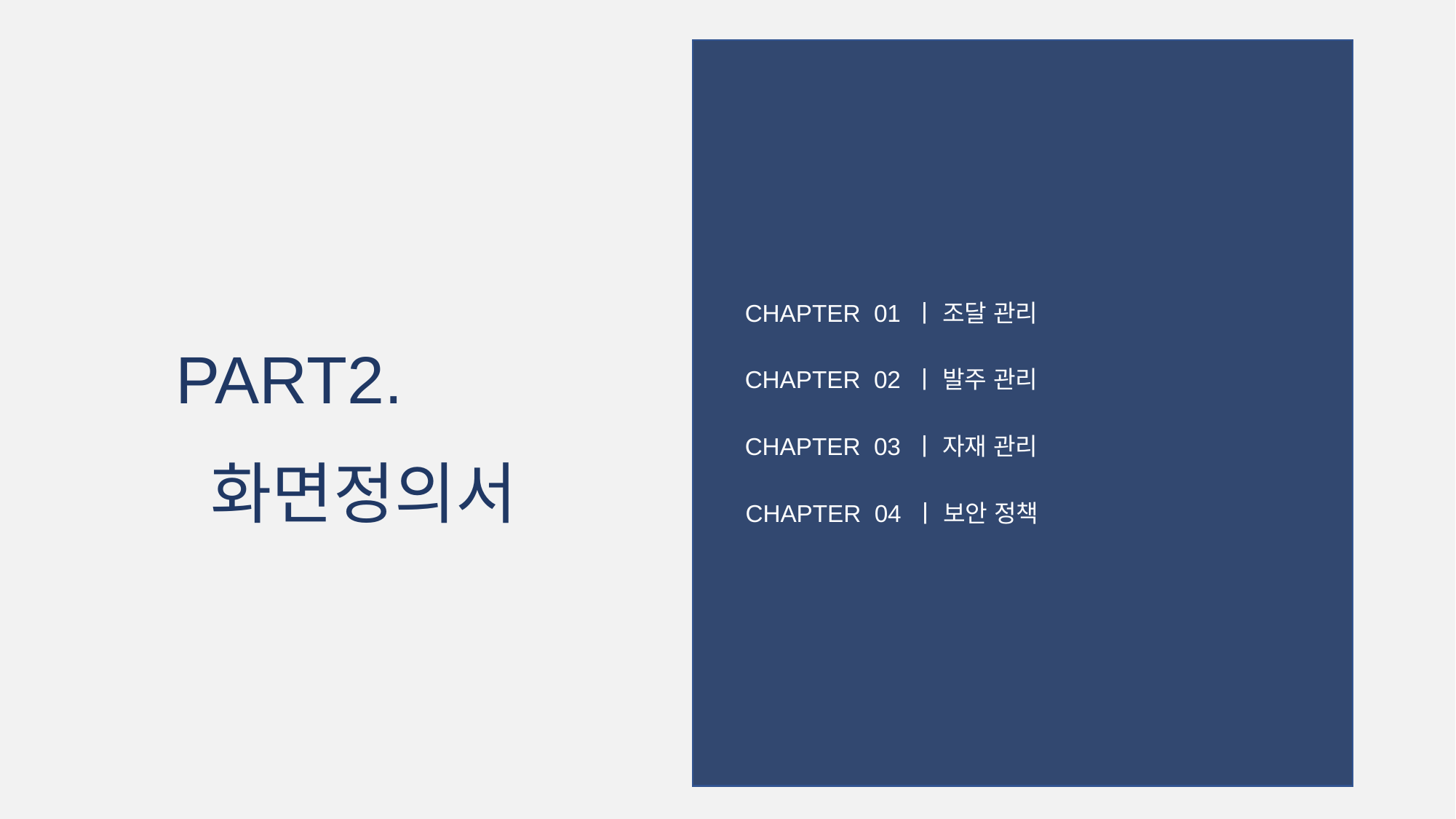

CHAPTER  01 ㅣ 조달 관리
CHAPTER  02 ㅣ 발주 관리
CHAPTER  03 ㅣ 자재 관리
CHAPTER  04 ㅣ 보안 정책
PART2.
 화면정의서